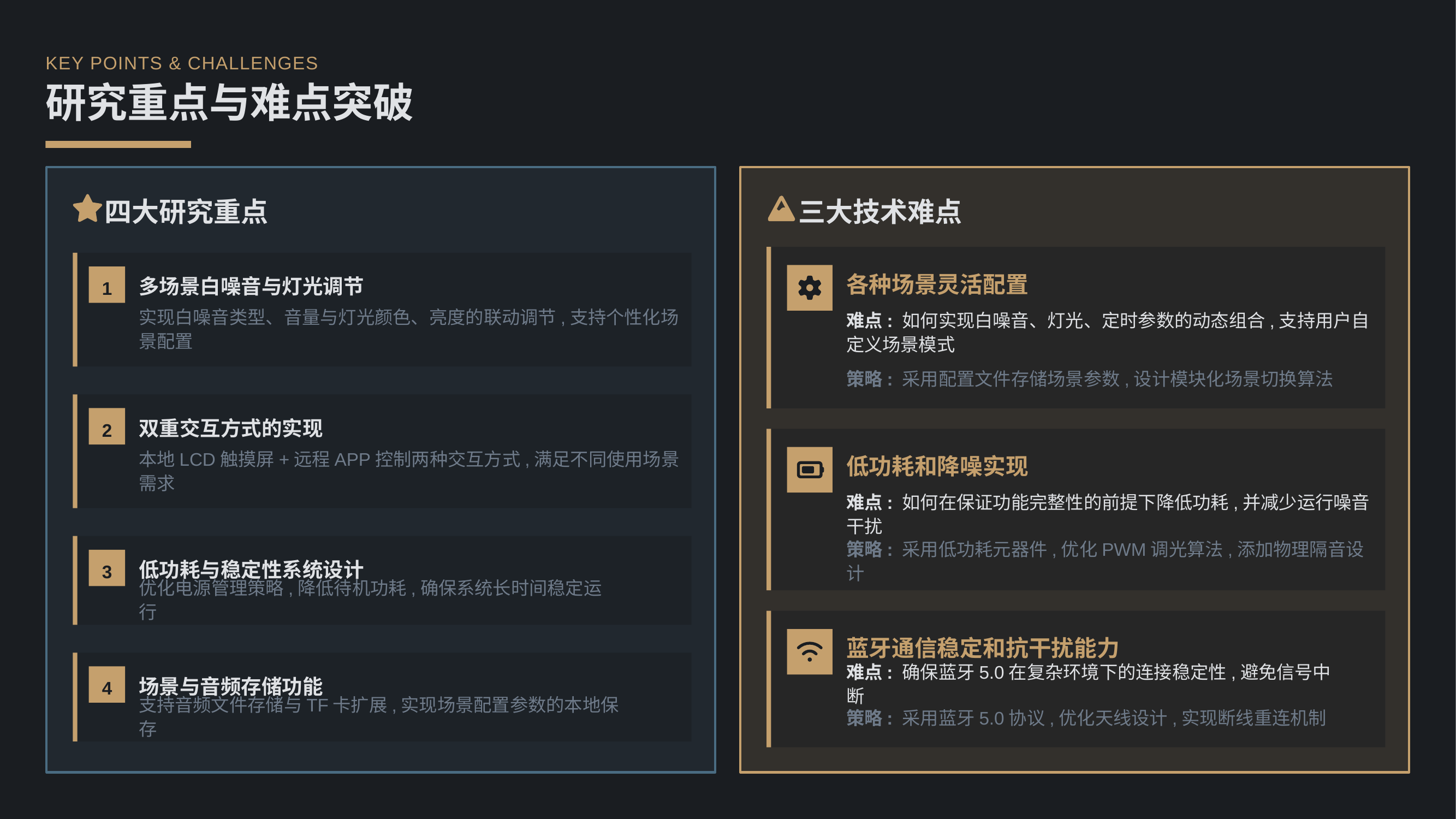

KEY POINTS & CHALLENGES
研究重点与难点突破

四大研究重点
三大技术难点

各种场景灵活配置

多场景白噪音与灯光调节
1

实现白噪音类型、音量与灯光颜色、亮度的联动调节,支持个性化场景配置
难点: 如何实现白噪音、灯光、定时参数的动态组合,支持用户自定义场景模式
策略: 采用配置文件存储场景参数,设计模块化场景切换算法

双重交互方式的实现
2

本地LCD触摸屏+远程APP控制两种交互方式,满足不同使用场景需求

低功耗和降噪实现

难点: 如何在保证功能完整性的前提下降低功耗,并减少运行噪音干扰

策略: 采用低功耗元器件,优化PWM调光算法,添加物理隔音设计

低功耗与稳定性系统设计
3
优化电源管理策略,降低待机功耗,确保系统长时间稳定运行

蓝牙通信稳定和抗干扰能力

场景与音频存储功能
难点: 确保蓝牙5.0在复杂环境下的连接稳定性,避免信号中断
4
支持音频文件存储与TF卡扩展,实现场景配置参数的本地保存
策略: 采用蓝牙5.0协议,优化天线设计,实现断线重连机制